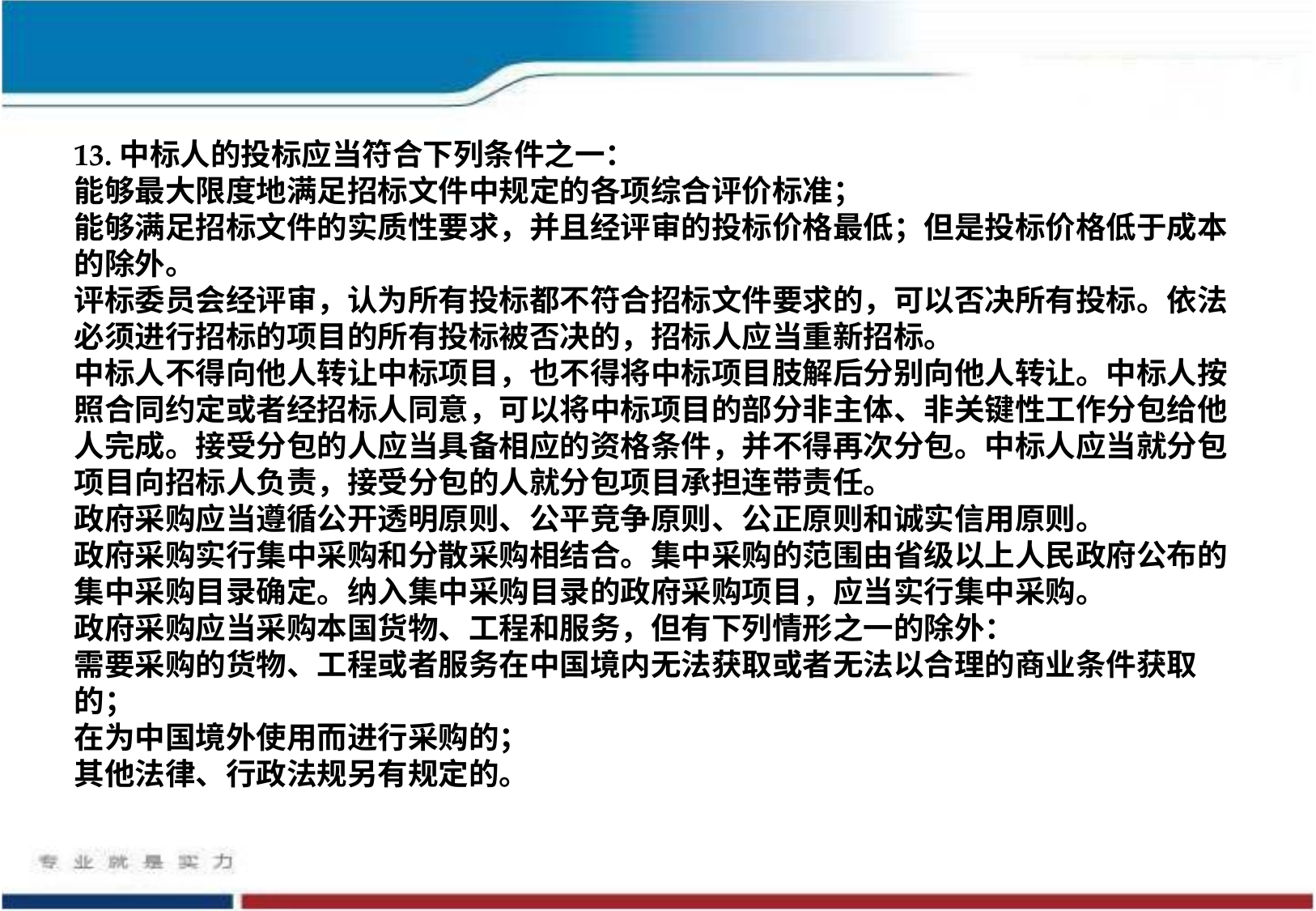

13.中标人的投标应当符合下列条件之一：
能够最大限度地满足招标文件中规定的各项综合评价标准；
能够满足招标文件的实质性要求，并且经评审的投标价格最低；但是投标价格低于成本的除外。
评标委员会经评审，认为所有投标都不符合招标文件要求的，可以否决所有投标。依法必须进行招标的项目的所有投标被否决的，招标人应当重新招标。
中标人不得向他人转让中标项目，也不得将中标项目肢解后分别向他人转让。中标人按照合同约定或者经招标人同意，可以将中标项目的部分非主体、非关键性工作分包给他人完成。接受分包的人应当具备相应的资格条件，并不得再次分包。中标人应当就分包项目向招标人负责，接受分包的人就分包项目承担连带责任。
政府采购应当遵循公开透明原则、公平竞争原则、公正原则和诚实信用原则。
政府采购实行集中采购和分散采购相结合。集中采购的范围由省级以上人民政府公布的集中采购目录确定。纳入集中采购目录的政府采购项目，应当实行集中采购。
政府采购应当采购本国货物、工程和服务，但有下列情形之一的除外：
需要采购的货物、工程或者服务在中国境内无法获取或者无法以合理的商业条件获取的；
在为中国境外使用而进行采购的；
其他法律、行政法规另有规定的。